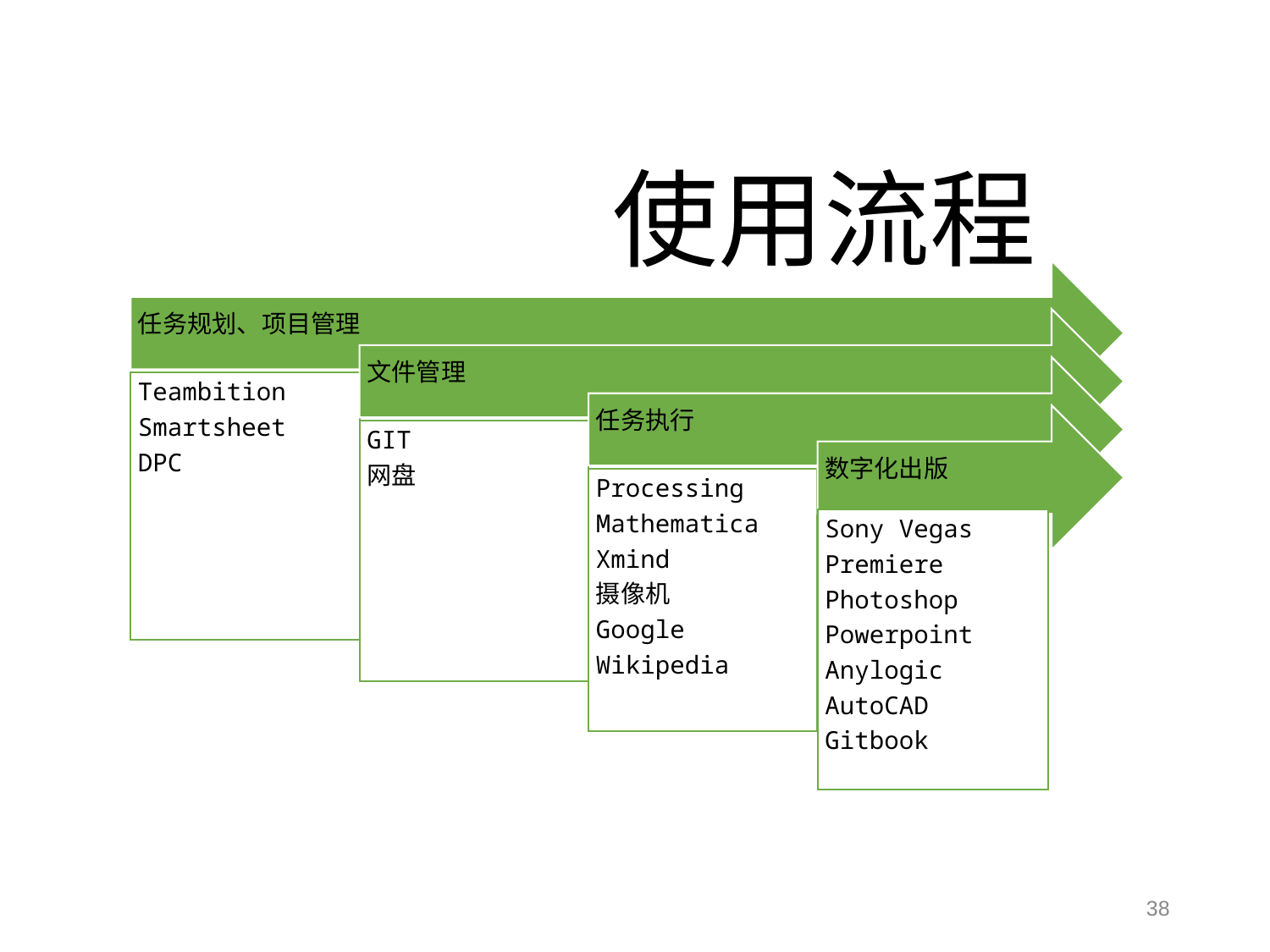

任务规划、项目管理

文件管理

Teambition
Smartsheet
DPC
任务执行

GIT
网盘
数字化出版

Processing
Mathematica
Xmind
摄像机
Google
Wikipedia

Sony Vegas
Premiere
Photoshop
Powerpoint
Anylogic
AutoCAD
Gitbook
使用流程
38